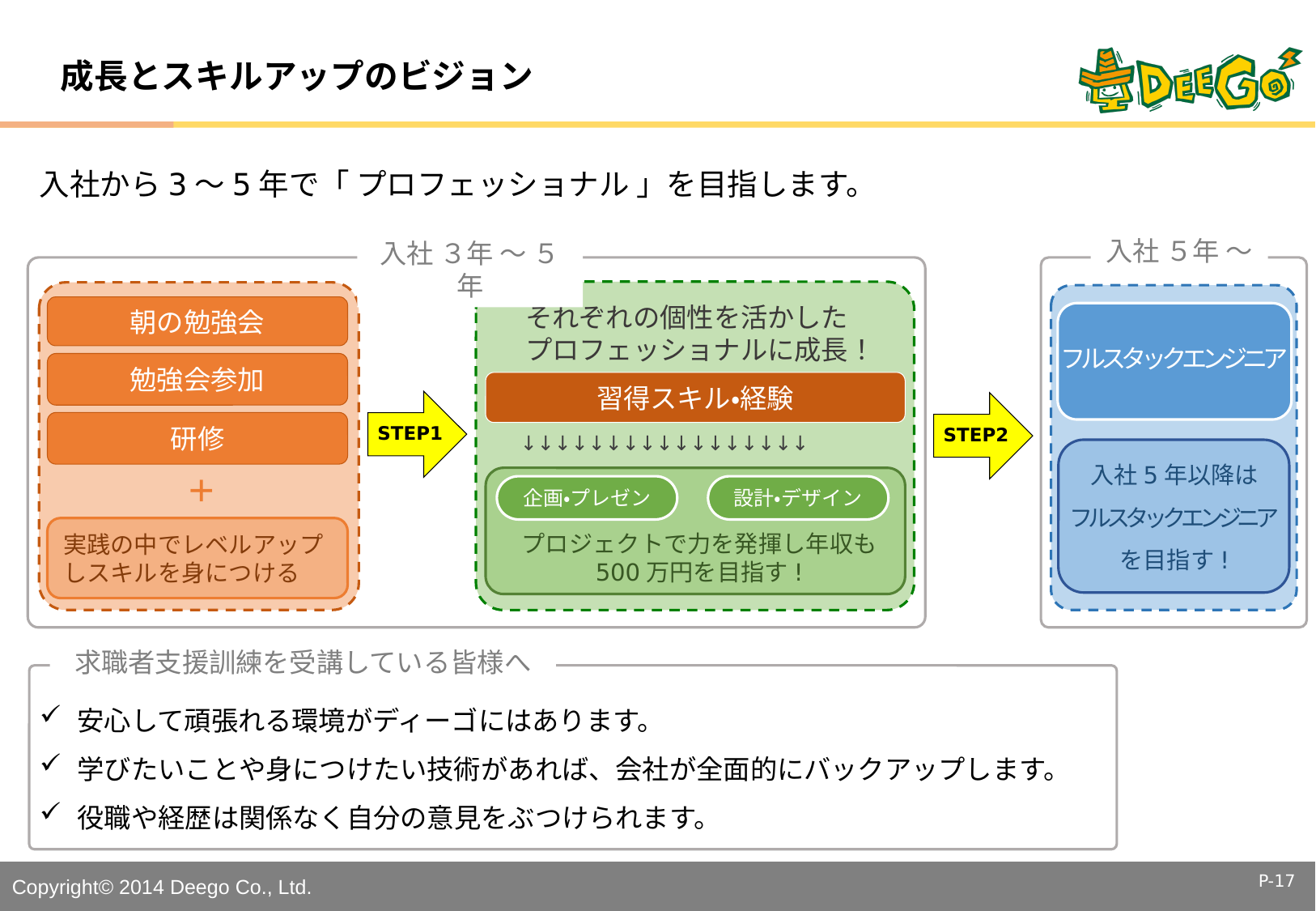

# 成長とスキルアップのビジョン
入社から3〜5年で「 プロフェッショナル 」を目指します。
入社 ５年 〜
入社 ３年 〜 ５年

それぞれの個性を活かした
プロフェッショナルに成長！
習得スキル・経験
↓↓↓↓↓↓↓↓↓↓↓↓↓↓↓↓↓

企画・プレゼン
設計・デザイン
プロジェクトで力を発揮し年収も
500万円を目指す!

朝の勉強会
勉強会参加
研修
＋
実践の中でレベルアップしスキルを身につける

フルスタックエンジニア

STEP1

STEP2

入社5年以降は
フルスタックエンジニア
を目指す!
求職者支援訓練を受講している皆様へ

安心して頑張れる環境がディーゴにはあります。
学びたいことや身につけたい技術があれば、会社が全面的にバックアップします。
役職や経歴は関係なく自分の意見をぶつけられます。
P-17